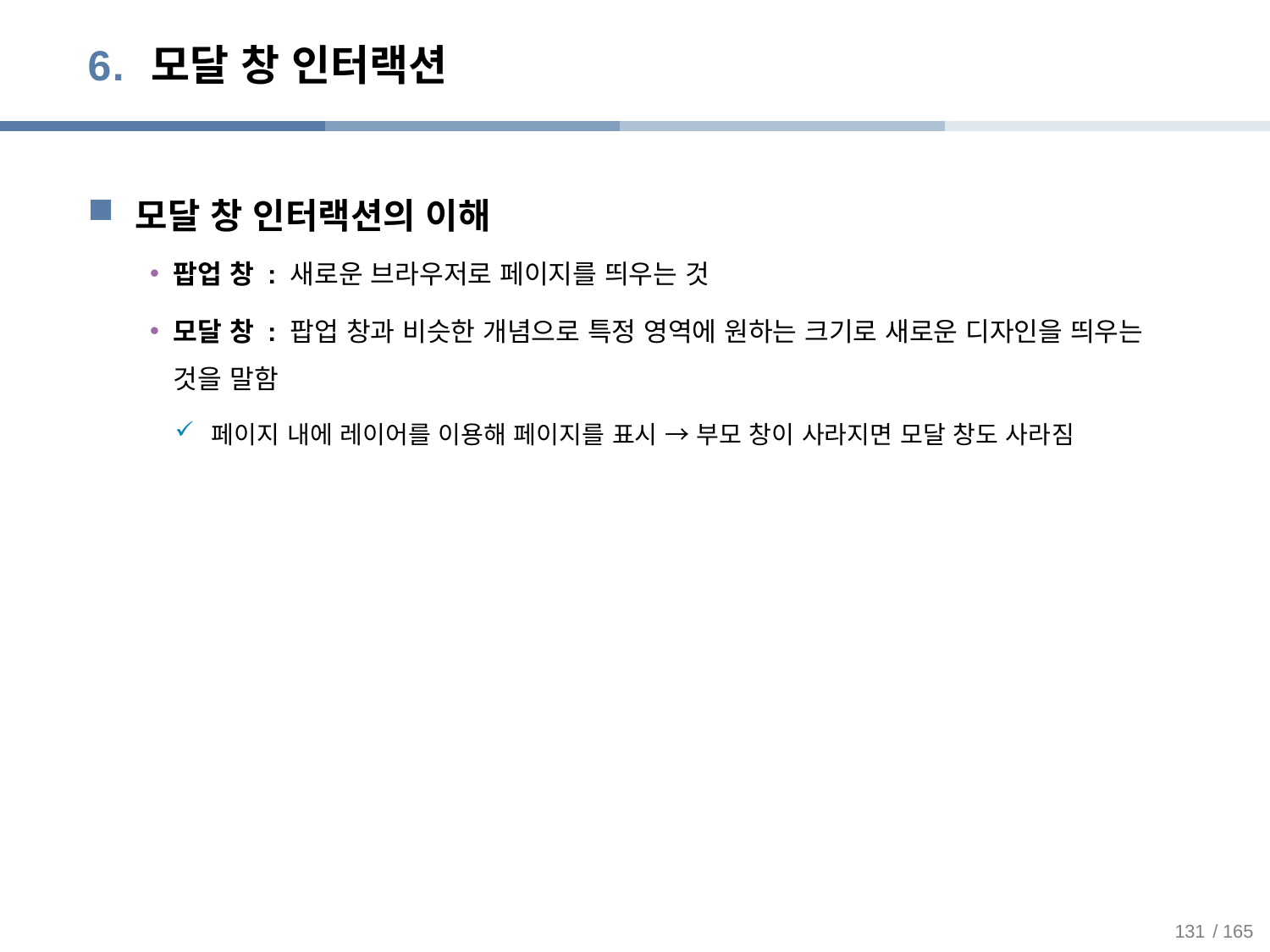

# 모달 창 인터랙션
모달 창 인터랙션의 이해
팝업 창 : 새로운 브라우저로 페이지를 띄우는 것
모달 창 : 팝업 창과 비슷한 개념으로 특정 영역에 원하는 크기로 새로운 디자인을 띄우는 것을 말함
 페이지 내에 레이어를 이용해 페이지를 표시 → 부모 창이 사라지면 모달 창도 사라짐